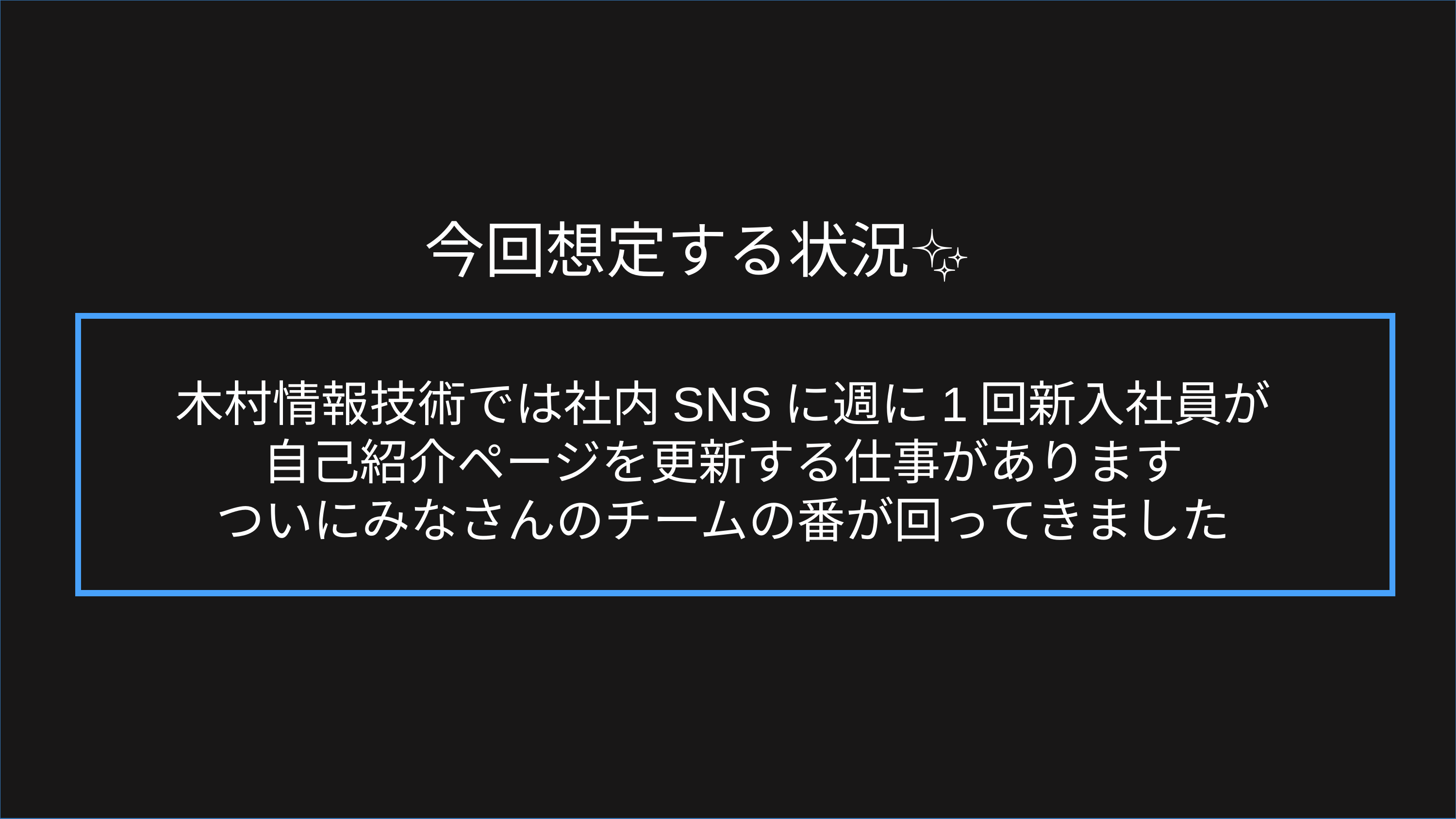

今回想定する状況✨

木村情報技術では社内SNSに週に1回新入社員が
自己紹介ページを更新する仕事があります
ついにみなさんのチームの番が回ってきました